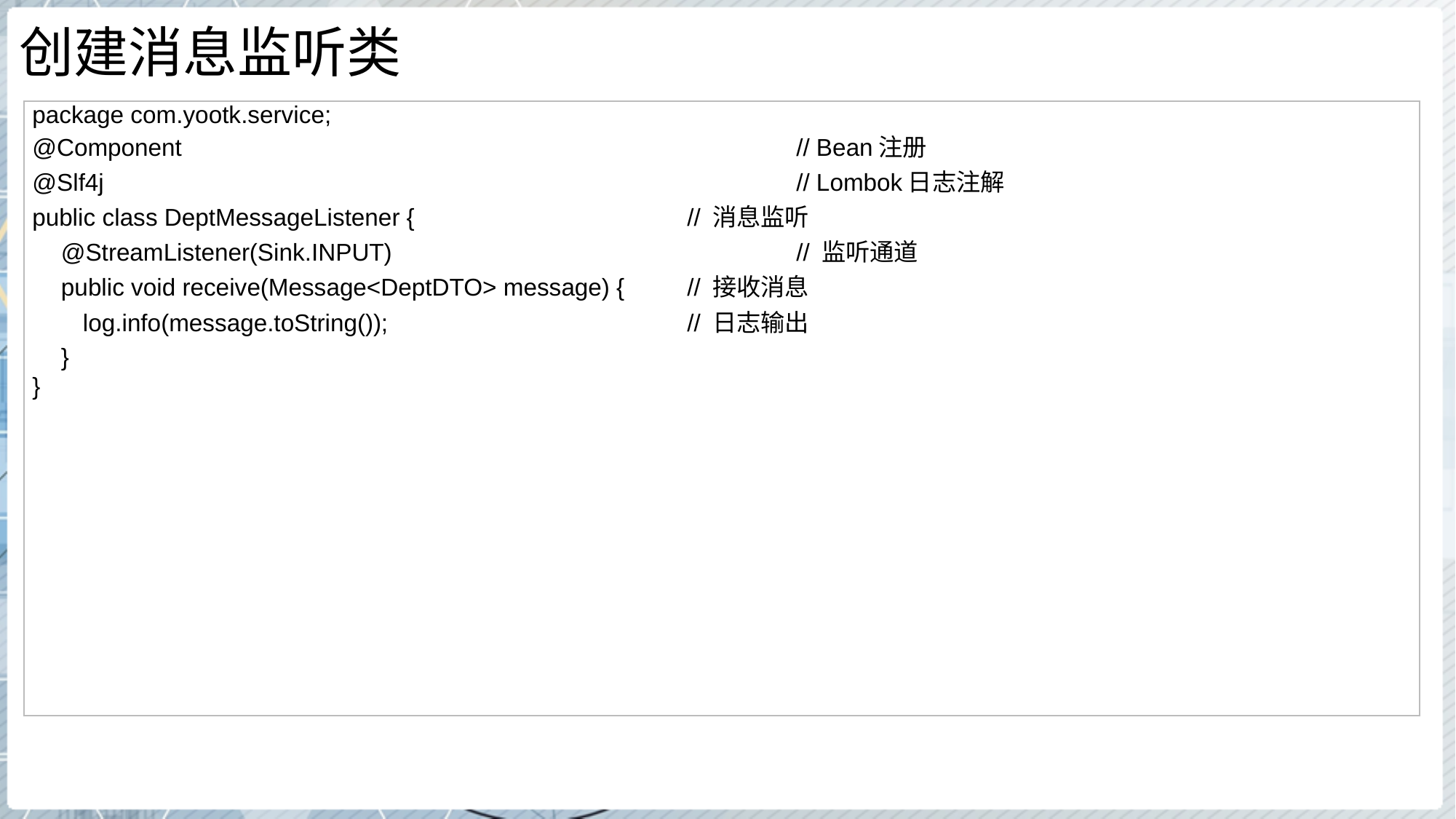

# 创建消息监听类
| package com.yootk.service; @Component // Bean注册 @Slf4j // Lombok日志注解 public class DeptMessageListener { // 消息监听 @StreamListener(Sink.INPUT) // 监听通道 public void receive(Message<DeptDTO> message) { // 接收消息 log.info(message.toString()); // 日志输出 } } |
| --- |